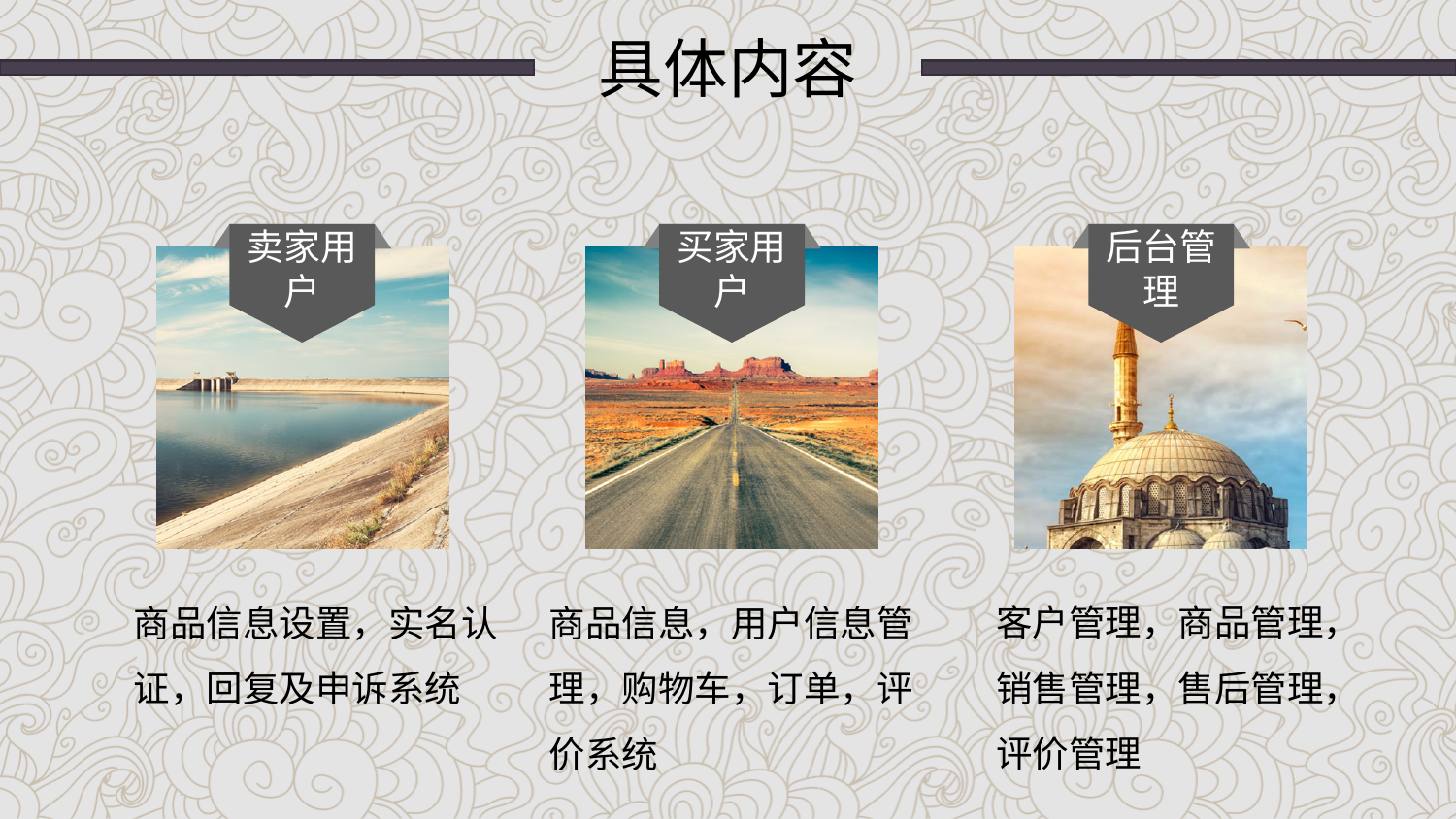

具体内容

卖家用户

买家用户

后台管理

客户管理，商品管理，销售管理，售后管理，评价管理
商品信息设置，实名认证，回复及申诉系统
商品信息，用户信息管理，购物车，订单，评价系统